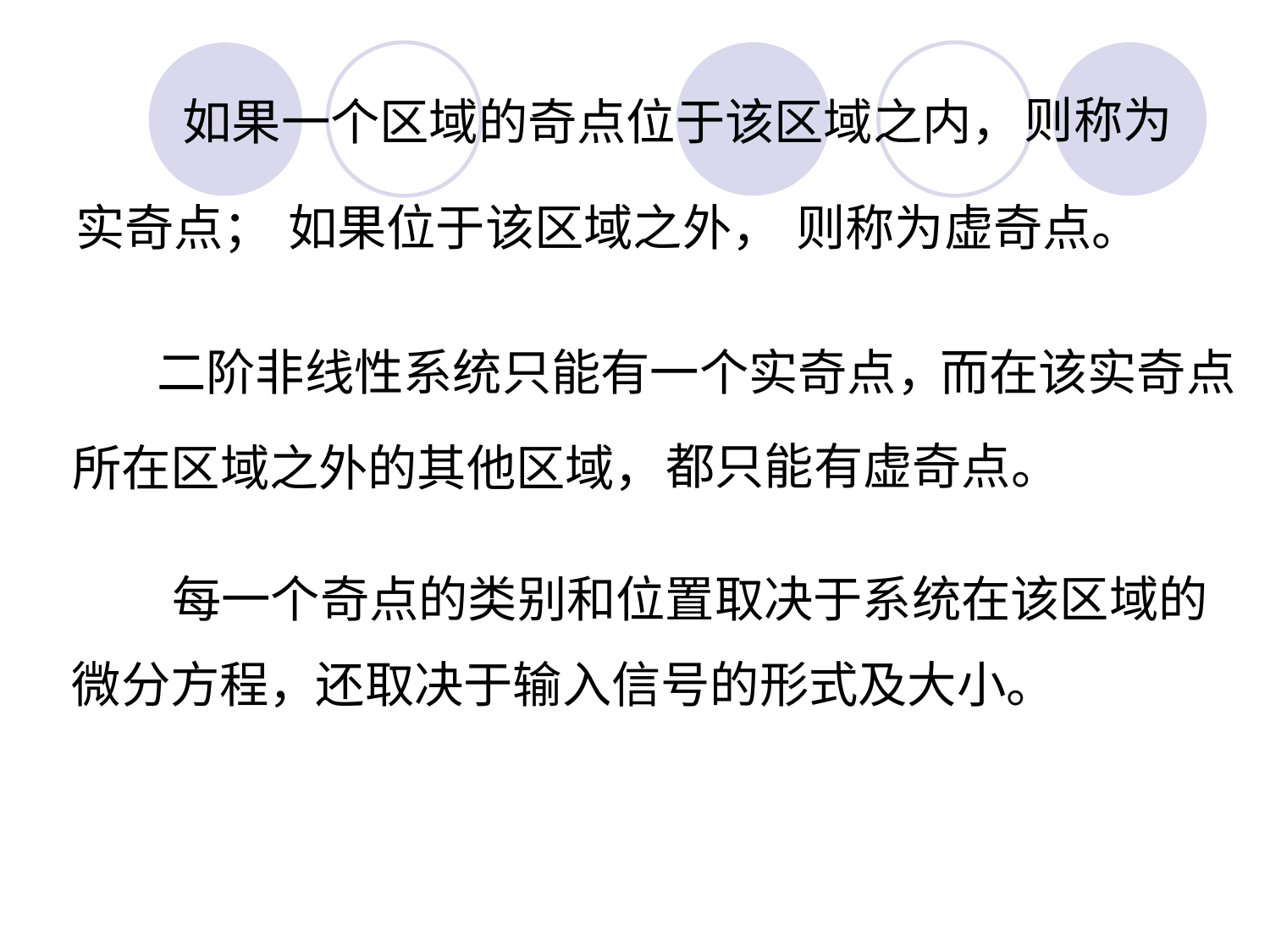

则称为
实奇点；
如果一个区域的奇点位于该区域之内，
如果位于该区域之外，
则称为虚奇点。
而在该实奇点
所在区域之外的其他区域，
二阶非线性系统只能有一个实奇点，
都只能有虚奇点。
每一个奇点的类别和位置取决于系统在该区域的
微分方程，
还取决于输入信号的形式及大小。
29